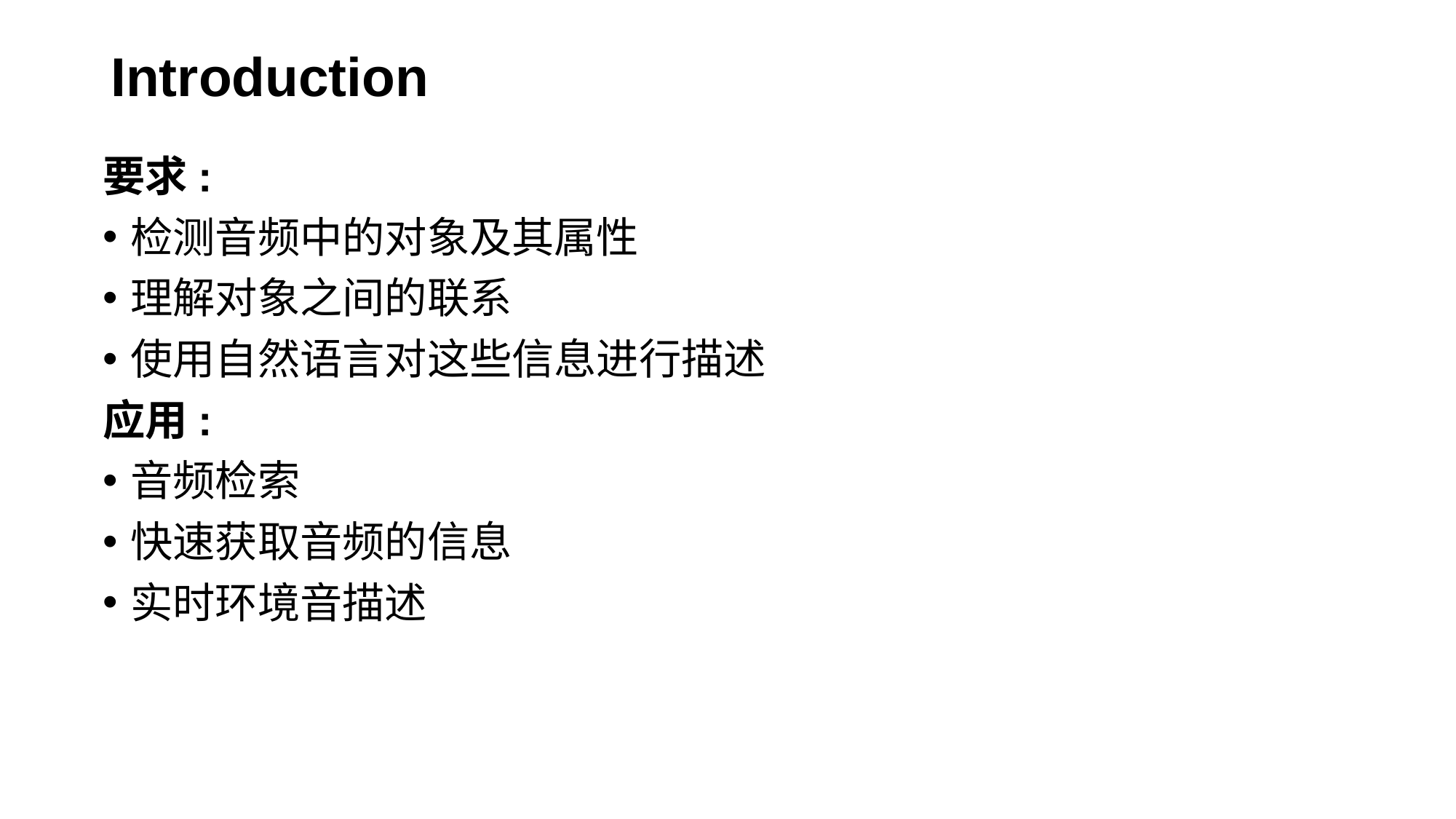

# Introduction
要求:
检测音频中的对象及其属性
理解对象之间的联系
使用自然语言对这些信息进行描述
应用:
音频检索
快速获取音频的信息
实时环境音描述